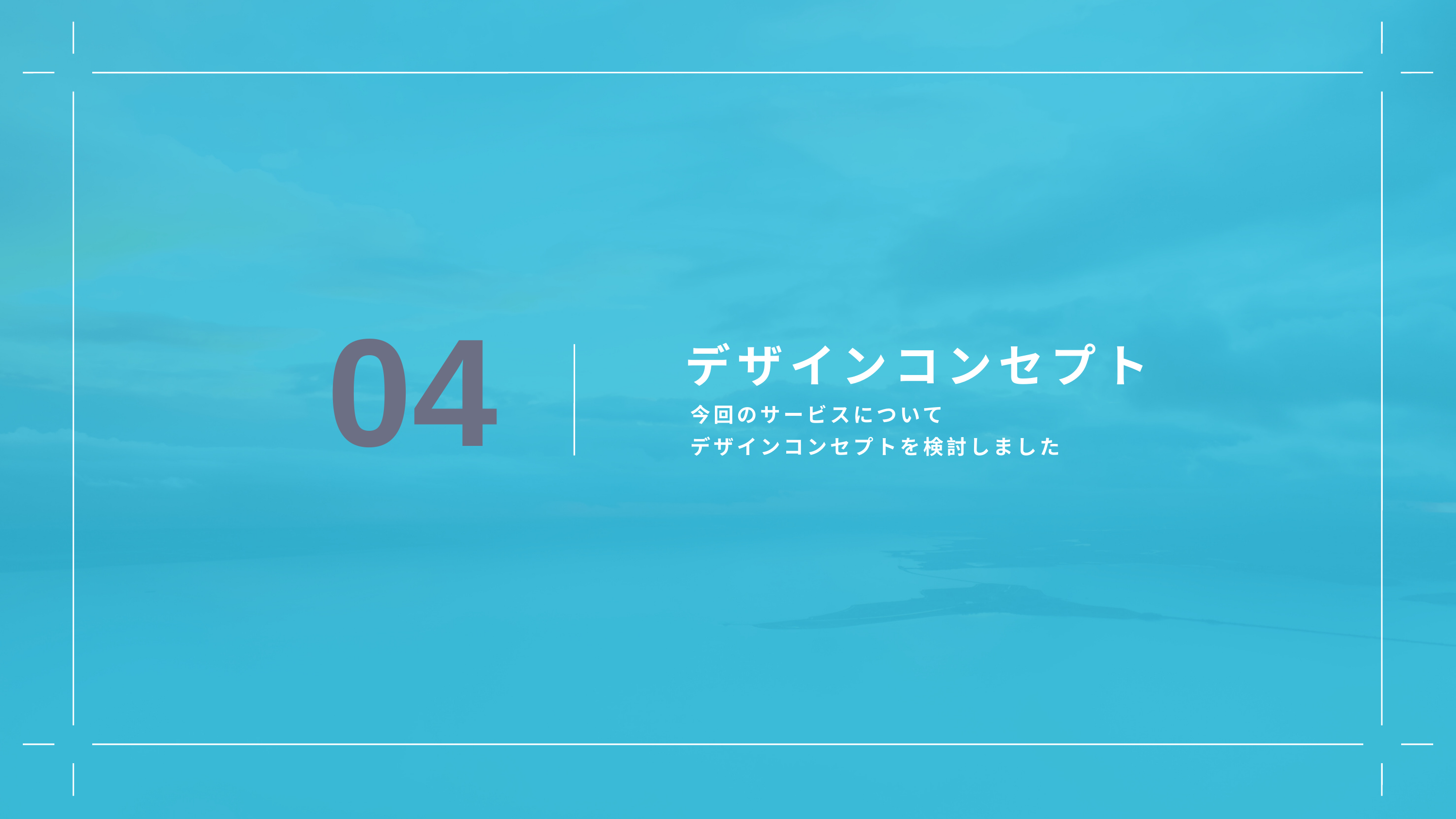

04
デザインコンセプト

今回のサービスについて
デザインコンセプトを検討しました